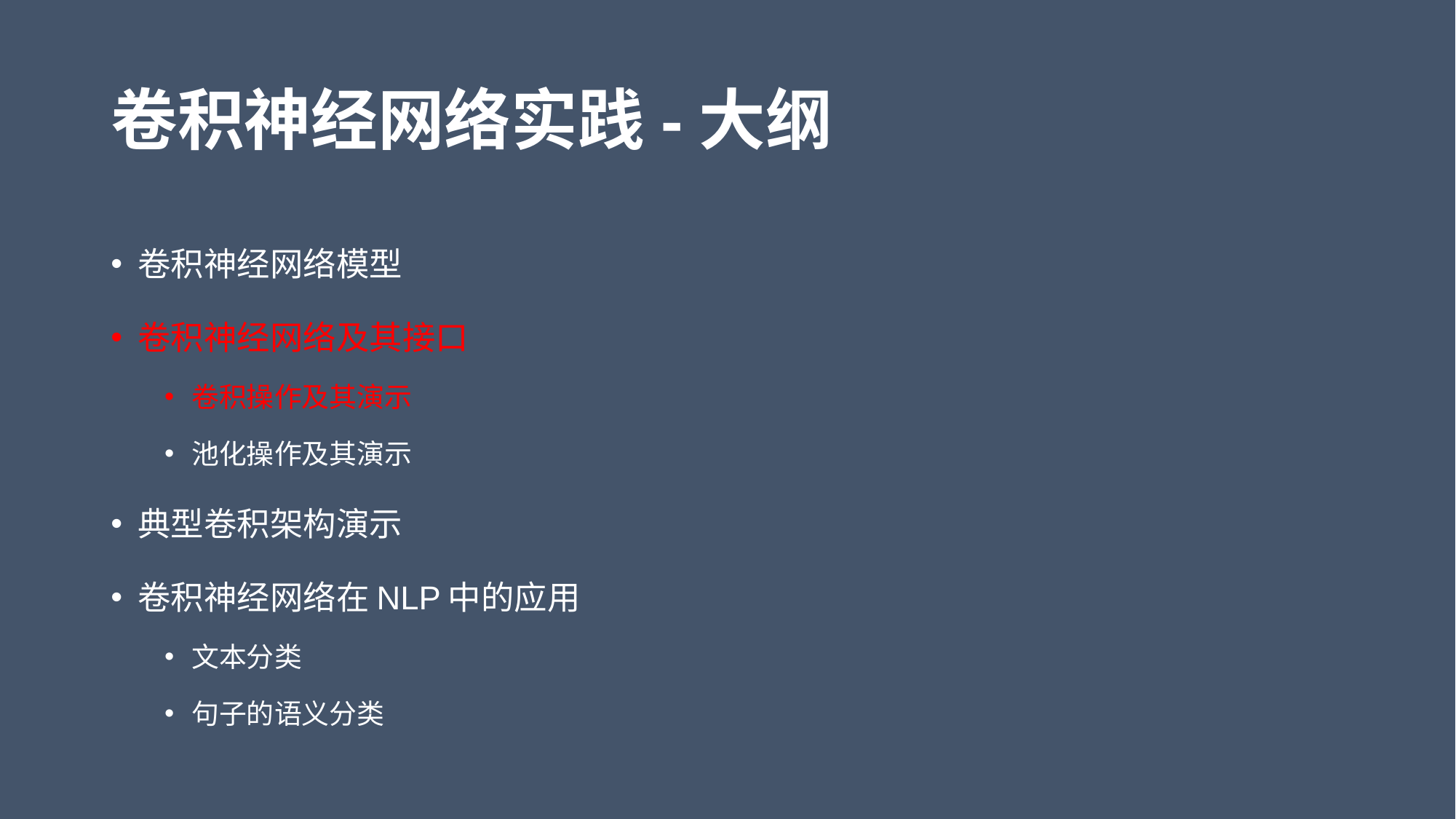

# 卷积神经网络实践-大纲
卷积神经网络模型
卷积神经网络及其接口
卷积操作及其演示
池化操作及其演示
典型卷积架构演示
卷积神经网络在NLP中的应用
文本分类
句子的语义分类